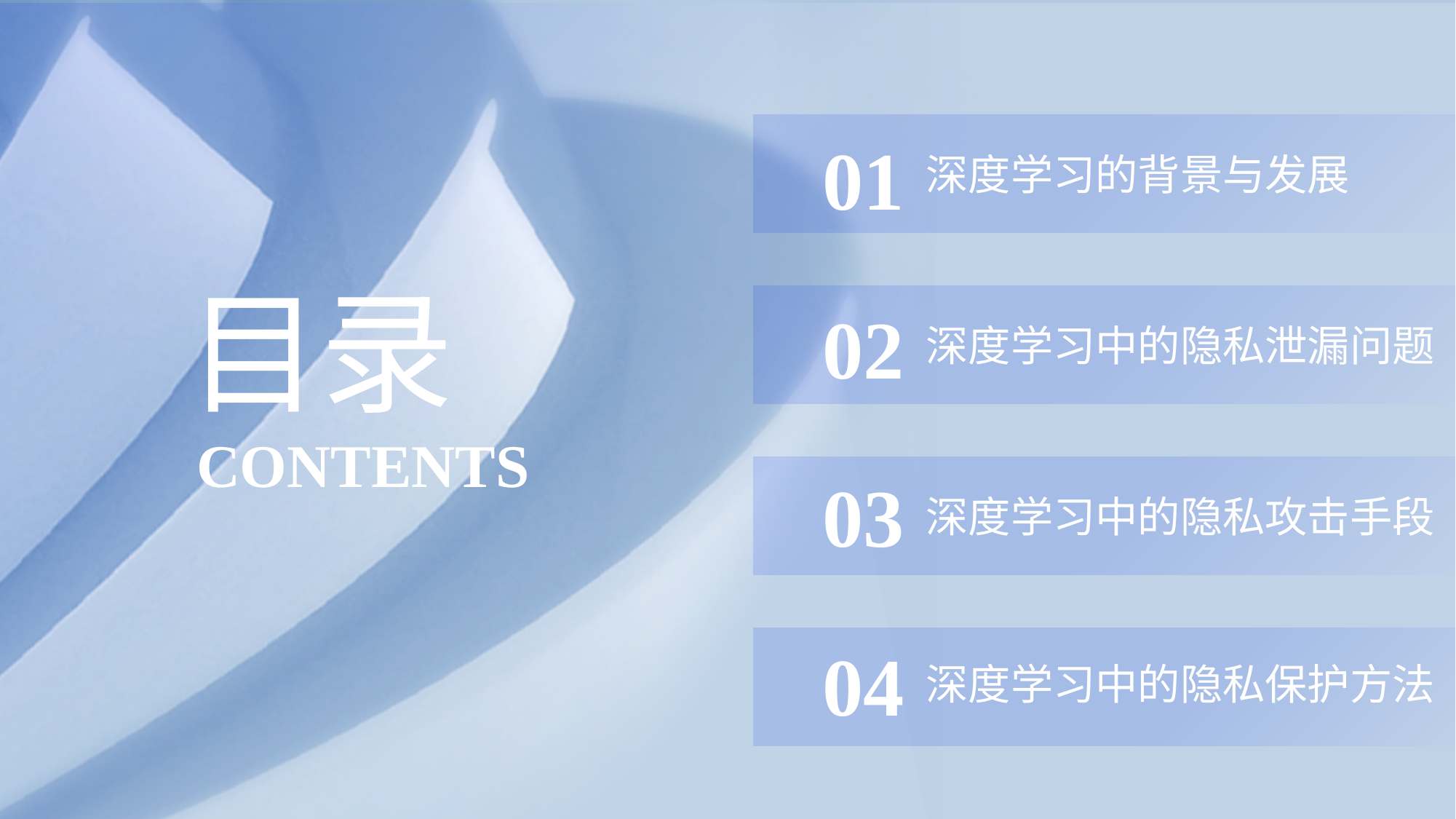

PPT模板 http://www.1ppt.com/moban/

01
深度学习的背景与发展
目录
CONTENTS

02
深度学习中的隐私泄漏问题

03
深度学习中的隐私攻击手段

04
深度学习中的隐私保护方法